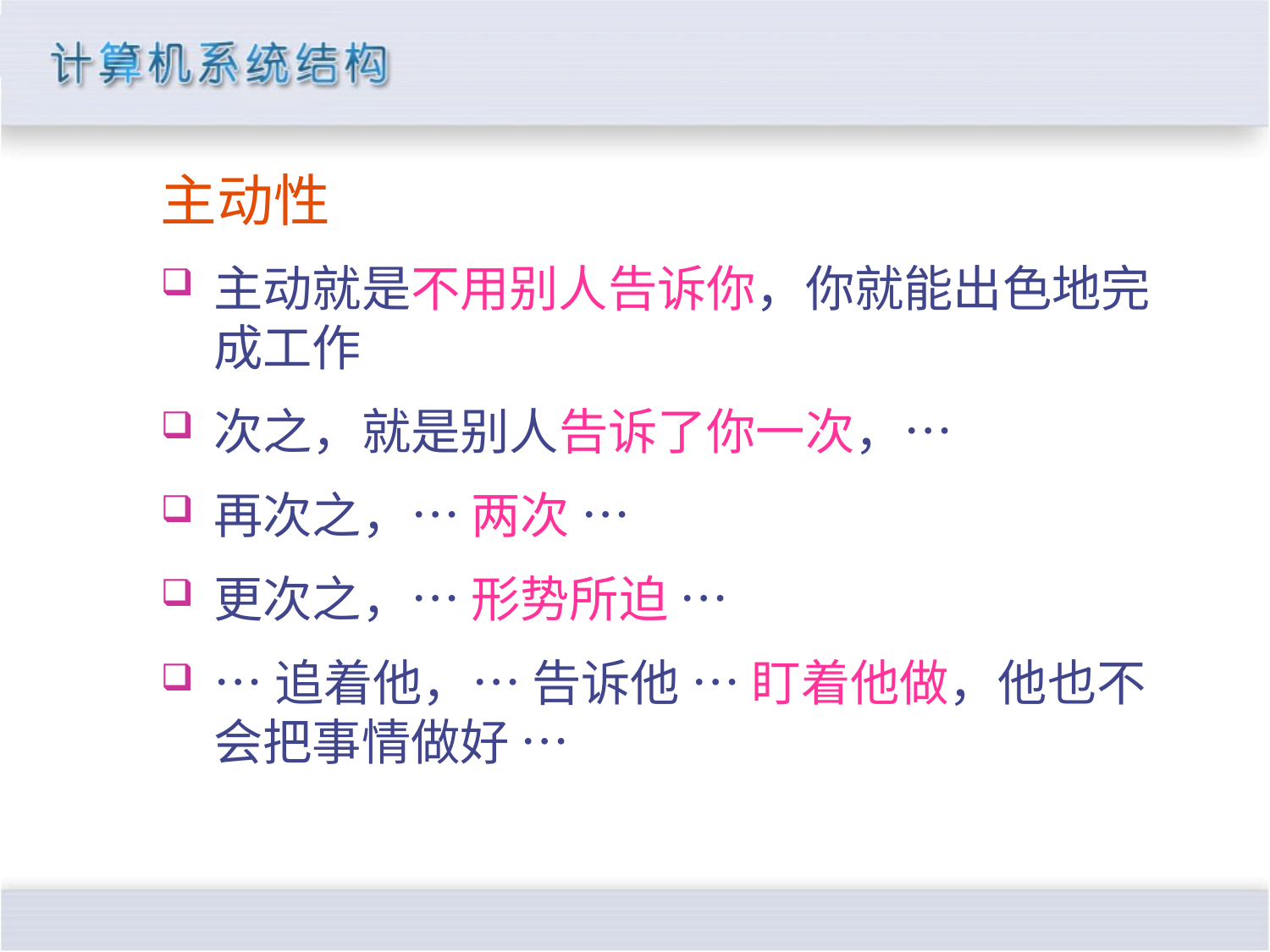

主动性
主动就是不用别人告诉你，你就能出色地完成工作
次之，就是别人告诉了你一次，…
再次之，… 两次 …
更次之，… 形势所迫 …
…追着他，… 告诉他 … 盯着他做，他也不会把事情做好 …